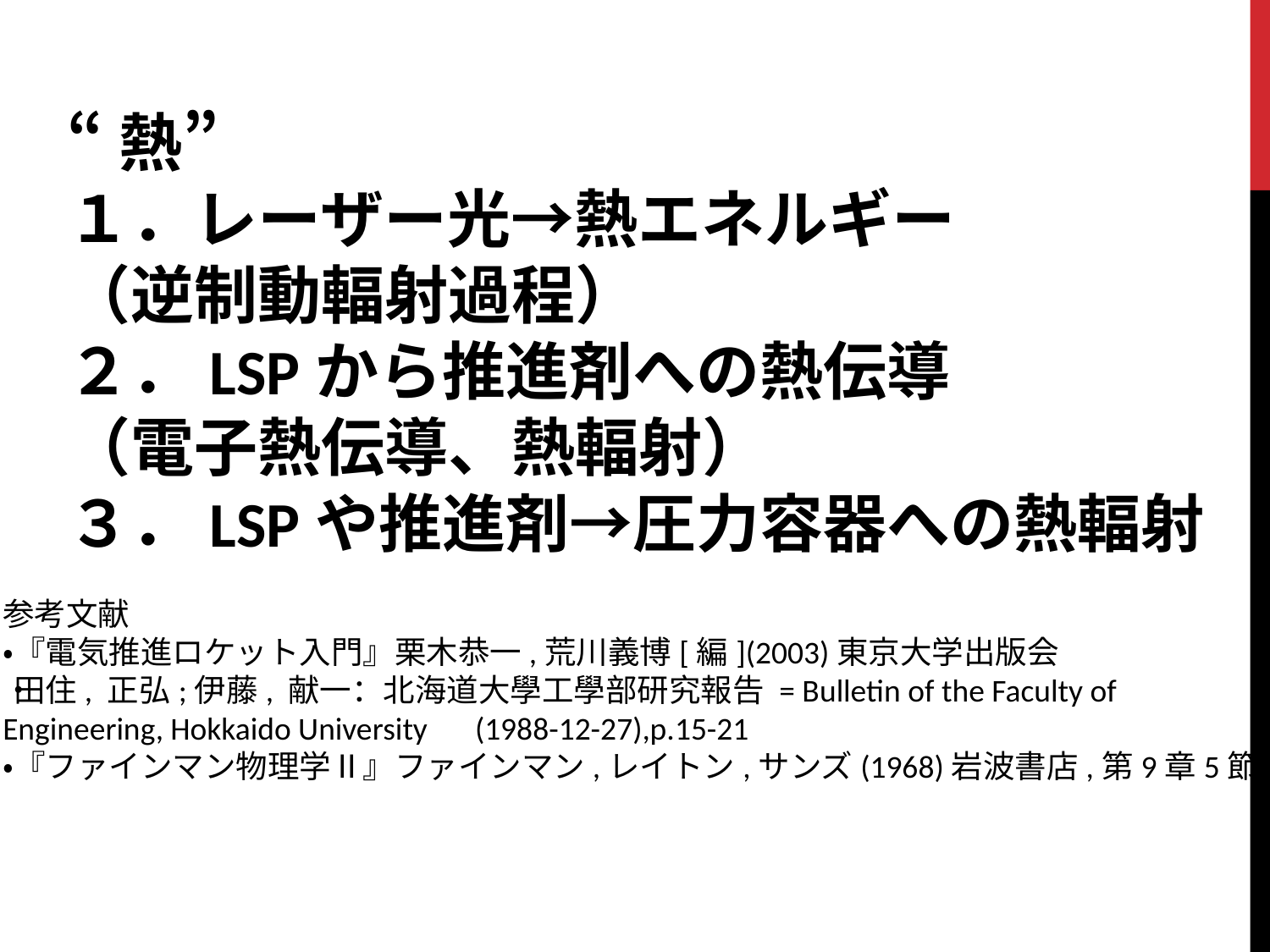

“熱”
１．レーザー光→熱エネルギー
（逆制動輻射過程）
２．LSPから推進剤への熱伝導
（電子熱伝導、熱輻射）
３．LSPや推進剤→圧力容器への熱輻射
参考文献
・『電気推進ロケット入門』栗木恭一,荒川義博[編](2003)東京大学出版会
・田住, 正弘;伊藤, 献一：北海道大學工學部研究報告 = Bulletin of the Faculty of
Engineering, Hokkaido University　(1988-12-27),p.15-21
・『ファインマン物理学Ⅱ』ファインマン,レイトン,サンズ(1968)岩波書店,第9章5節